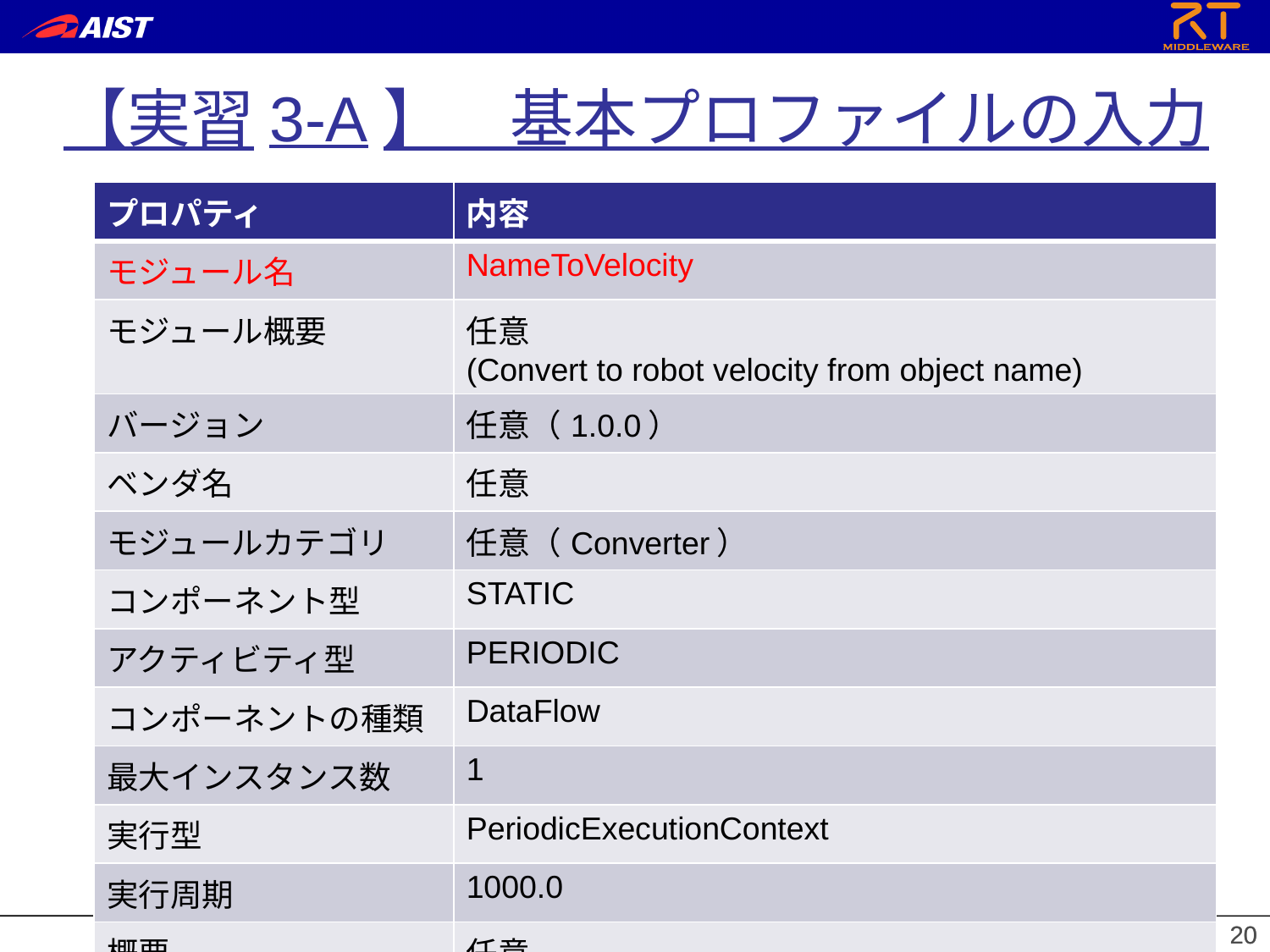

【実習3-A】　基本プロファイルの入力
| プロパティ | 内容 |
| --- | --- |
| モジュール名 | NameToVelocity |
| モジュール概要 | 任意 (Convert to robot velocity from object name) |
| バージョン | 任意（1.0.0） |
| ベンダ名 | 任意 |
| モジュールカテゴリ | 任意（Converter） |
| コンポーネント型 | STATIC |
| アクティビティ型 | PERIODIC |
| コンポーネントの種類 | DataFlow |
| 最大インスタンス数 | 1 |
| 実行型 | PeriodicExecutionContext |
| 実行周期 | 1000.0 |
| 概要 | 任意 |
20
20